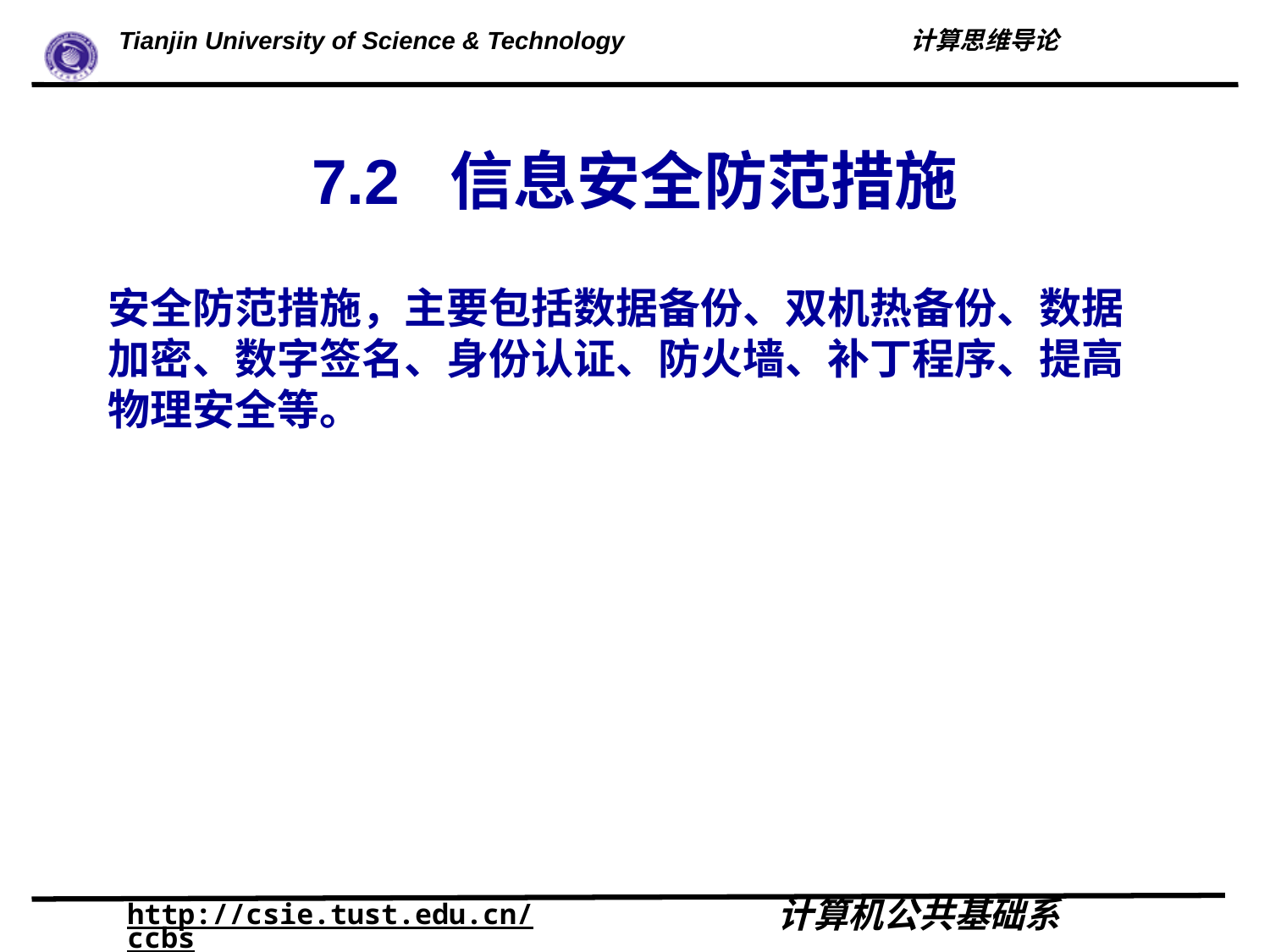

# 7.2  信息安全防范措施
安全防范措施，主要包括数据备份、双机热备份、数据加密、数字签名、身份认证、防火墙、补丁程序、提高物理安全等。